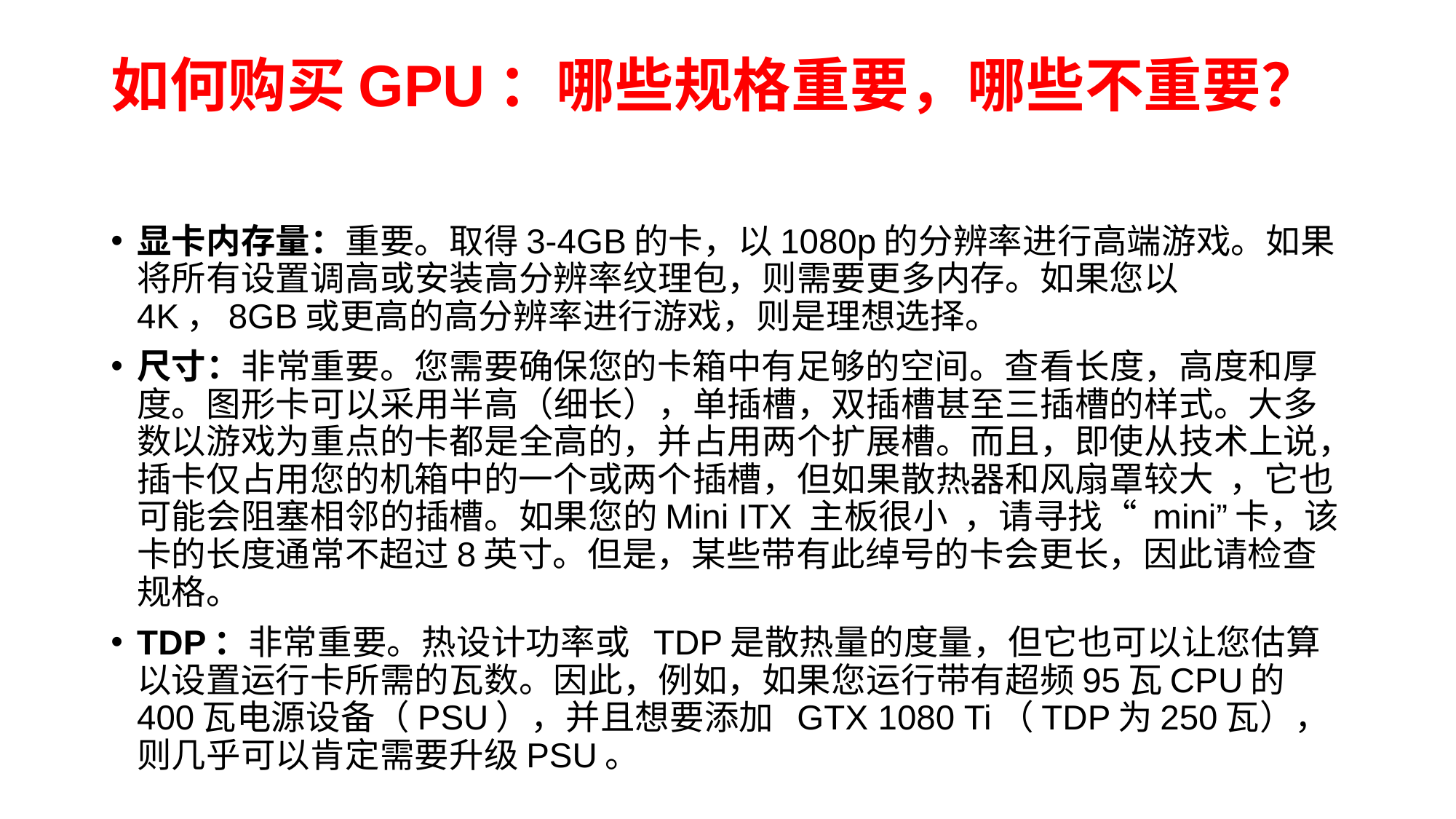

# 如何购买GPU：哪些规格重要，哪些不重要？
显卡内存量：重要。取得3-4GB的卡，以1080p的分辨率进行高端游戏。如果将所有设置调高或安装高分辨率纹理包，则需要更多内存。如果您以4K，8GB或更高的高分辨率进行游戏，则是理想选择。
尺寸：非常重要。您需要确保您的卡箱中有足够的空间。查看长度，高度和厚度。图形卡可以采用半高（细长），单插槽，双插槽甚至三插槽的样式。大多数以游戏为重点的卡都是全高的，并占用两个扩展槽。而且，即使从技术上说，插卡仅占用您的机箱中的一个或两个插槽，但如果散热器和风扇罩较大  ，它也可能会阻塞相邻的插槽。如果您的Mini ITX 主板很小  ，请寻找“ mini”卡，该卡的长度通常不超过8英寸。但是，某些带有此绰号的卡会更长，因此请检查规格。
TDP：非常重要。热设计功率或  TDP是散热量的度量，但它也可以让您估算以设置运行卡所需的瓦数。因此，例如，如果您运行带有超频95瓦CPU的400瓦电源设备（PSU），并且想要添加  GTX 1080 Ti（TDP为250瓦），则几乎可以肯定需要升级PSU。